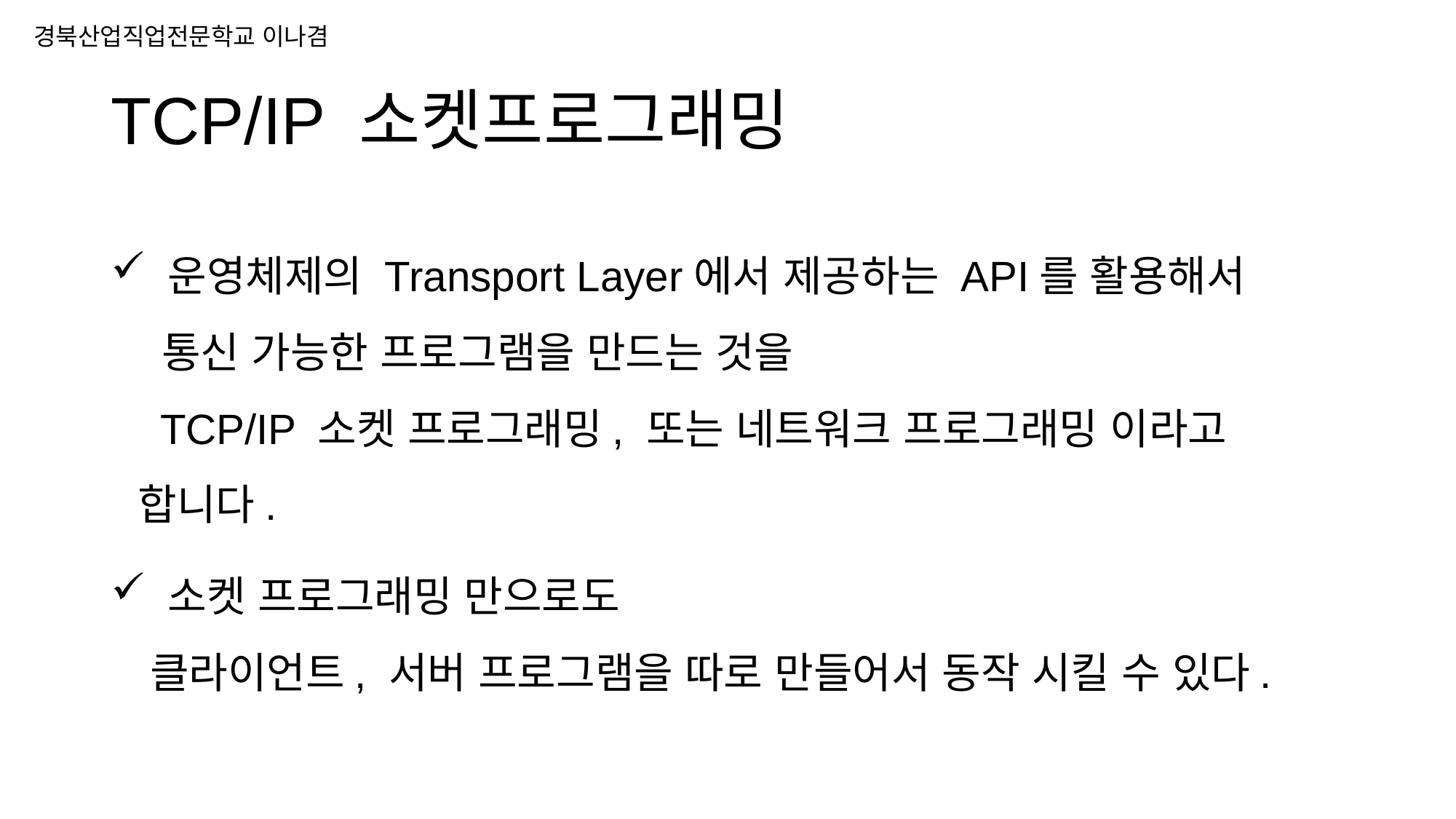

# TCP/IP 소켓프로그래밍
 운영체제의 Transport Layer에서 제공하는 API를 활용해서
  통신 가능한 프로그램을 만드는 것을
 TCP/IP 소켓 프로그래밍, 또는 네트워크 프로그래밍 이라고 합니다.
 소켓 프로그래밍 만으로도
 클라이언트, 서버 프로그램을 따로 만들어서 동작 시킬 수 있다.